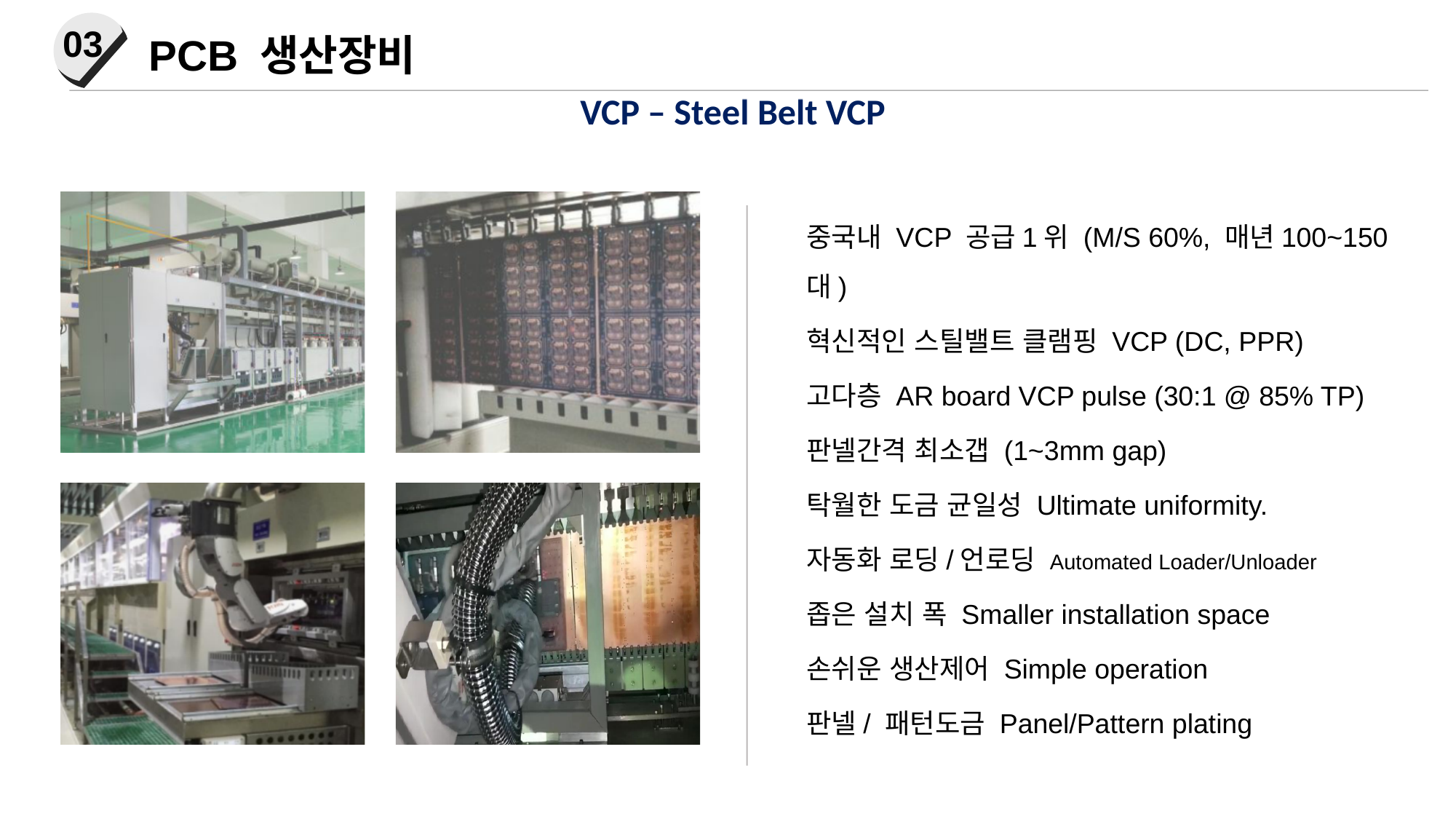

03
PCB 생산장비
VCP – Steel Belt VCP

중국내 VCP 공급1위 (M/S 60%, 매년100~150대)
혁신적인 스틸밸트 클램핑 VCP (DC, PPR)
고다층 AR board VCP pulse (30:1 @ 85% TP)
판넬간격 최소갭 (1~3mm gap)
탁월한 도금 균일성 Ultimate uniformity.
자동화 로딩/언로딩 Automated Loader/Unloader
좁은 설치 폭 Smaller installation space
손쉬운 생산제어 Simple operation
판넬/ 패턴도금 Panel/Pattern plating